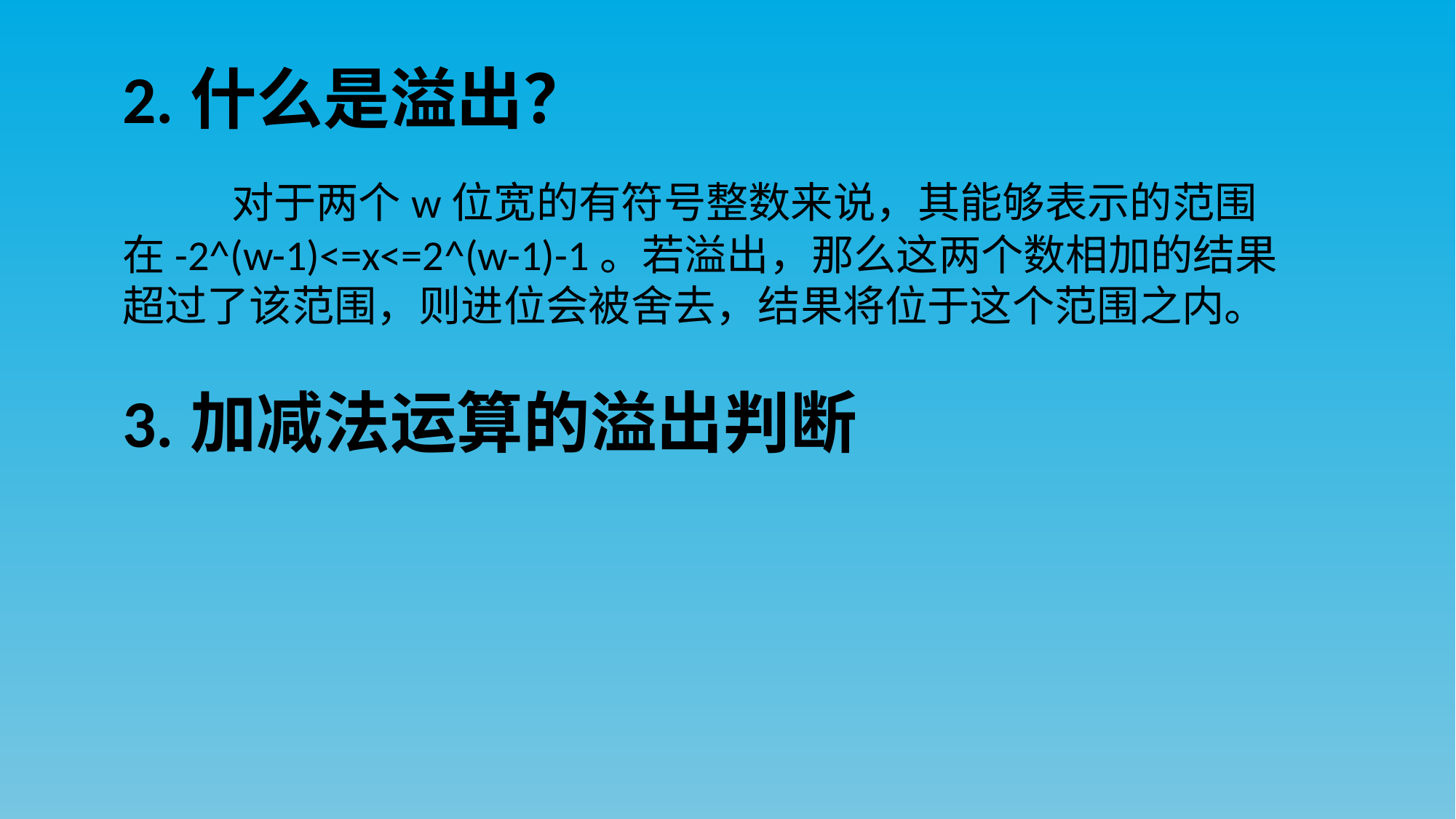

2.什么是溢出？

	对于两个w位宽的有符号整数来说，其能够表示的范围在-2^(w-1)<=x<=2^(w-1)-1。若溢出，那么这两个数相加的结果超过了该范围，则进位会被舍去，结果将位于这个范围之内。

3.加减法运算的溢出判断